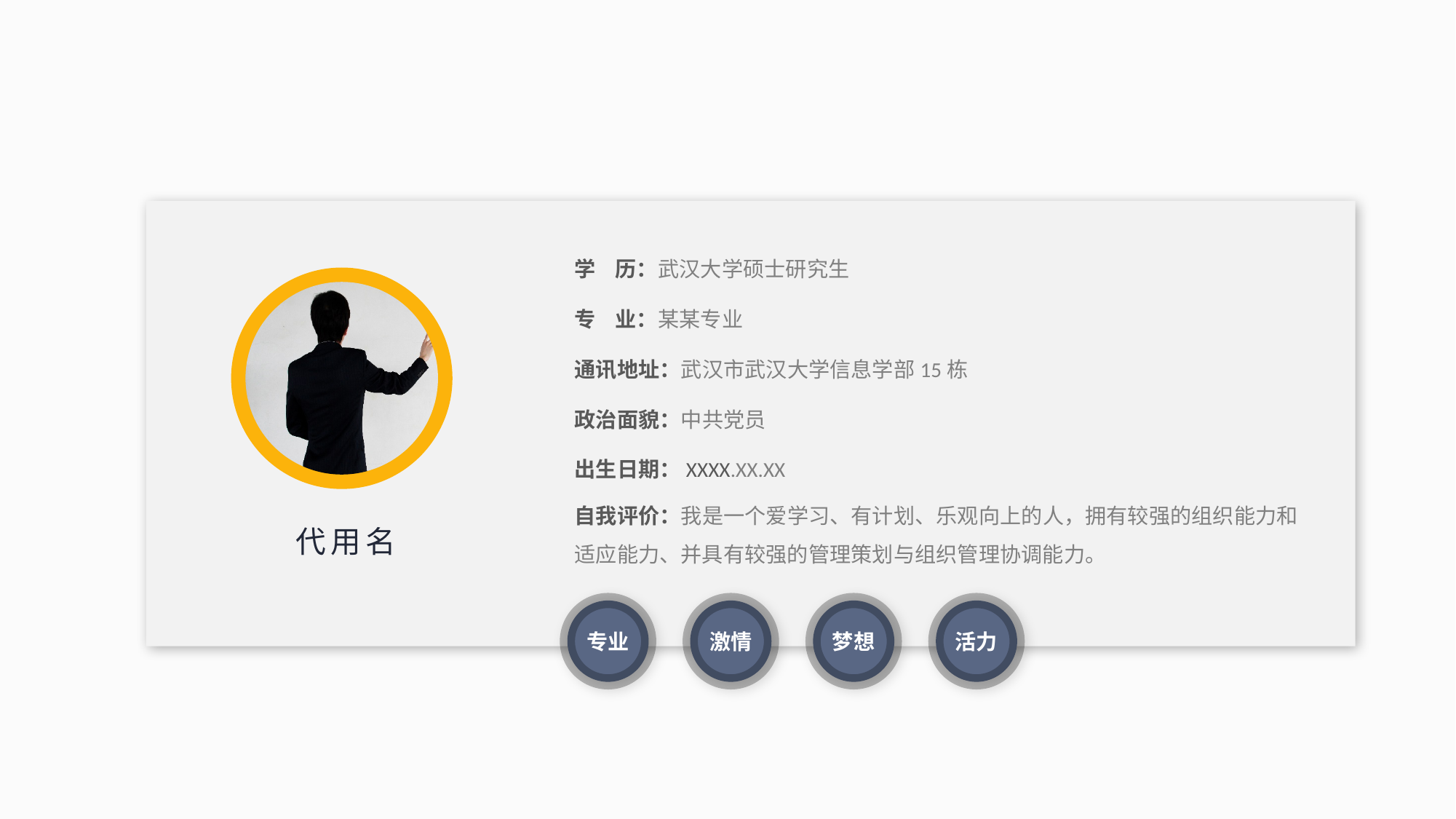

学    历：武汉大学硕士研究生

专    业：某某专业
通讯地址：武汉市武汉大学信息学部15栋
政治面貌：中共党员
出生日期：XXXX.XX.XX
自我评价：我是一个爱学习、有计划、乐观向上的人，拥有较强的组织能力和适应能力、并具有较强的管理策划与组织管理协调能力。
代用名
专业
激情
梦想
活力